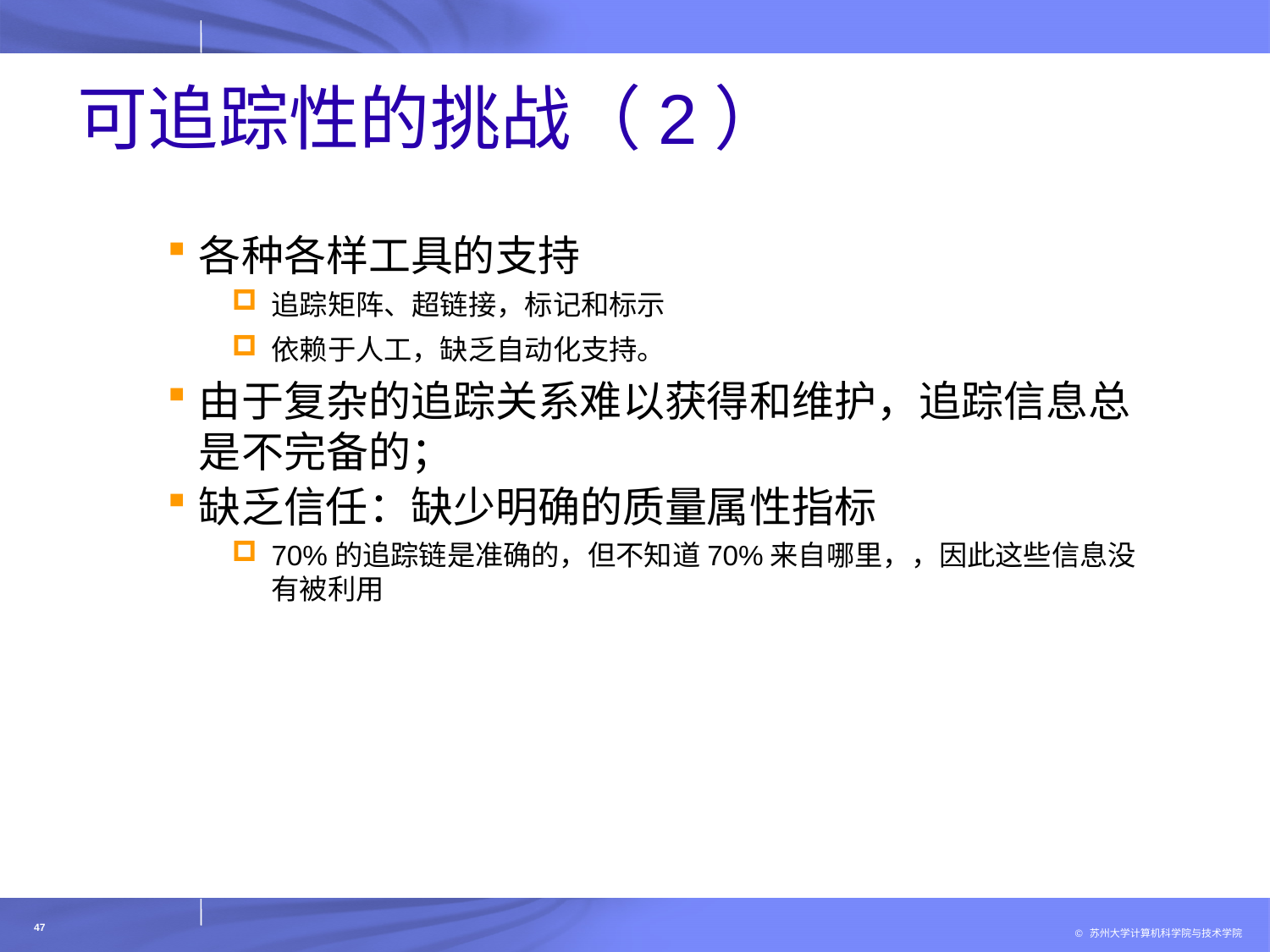

# 可追踪性的挑战（2）
各种各样工具的支持
追踪矩阵、超链接，标记和标示
依赖于人工，缺乏自动化支持。
由于复杂的追踪关系难以获得和维护，追踪信息总是不完备的；
缺乏信任：缺少明确的质量属性指标
70%的追踪链是准确的，但不知道70%来自哪里，，因此这些信息没有被利用

47